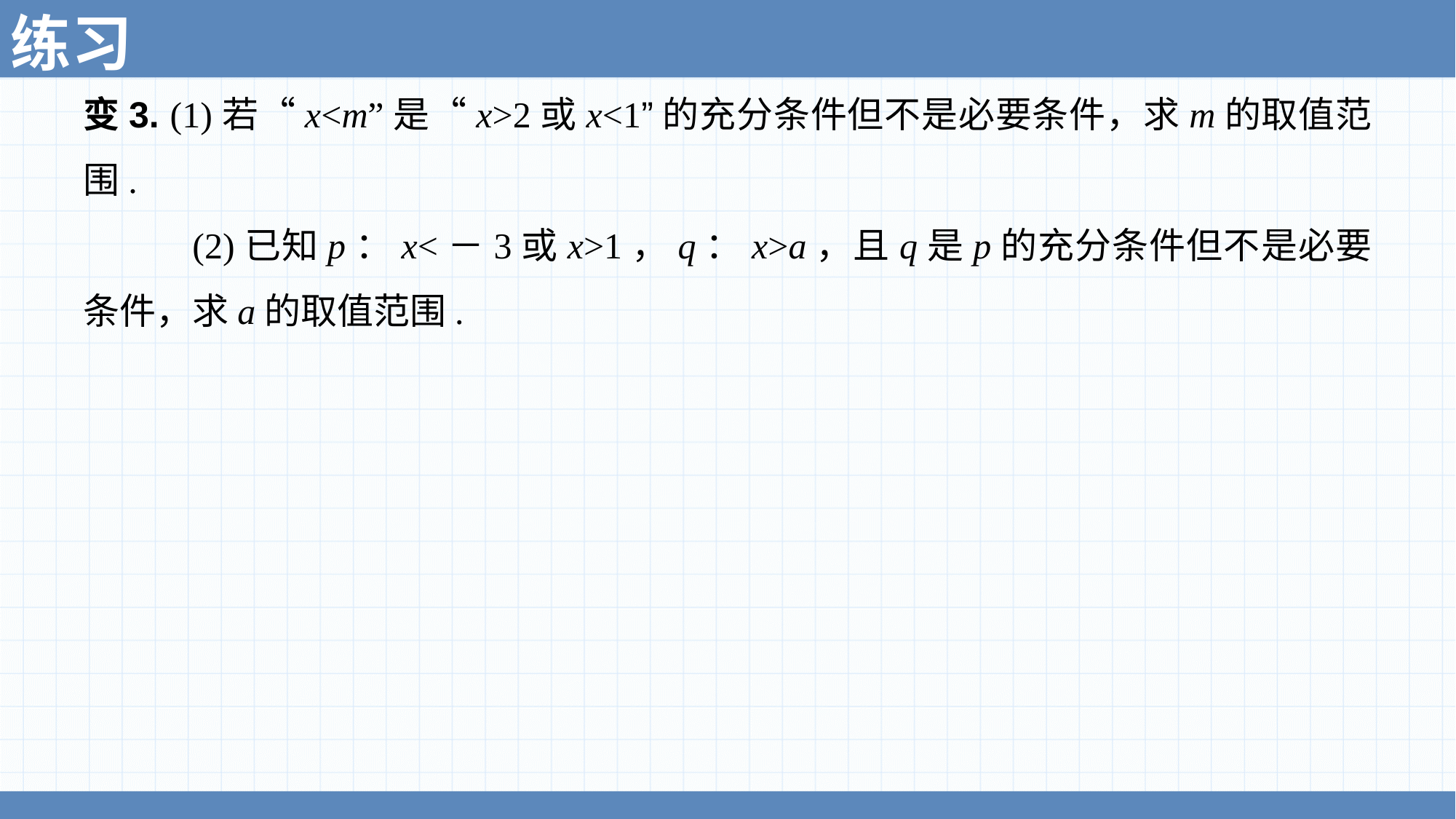

练习
变3. (1)若“x<m”是“x>2或x<1”的充分条件但不是必要条件，求m的取值范围.
	(2)已知p：x<－3或x>1，q：x>a，且q是p的充分条件但不是必要条件，求a的取值范围.